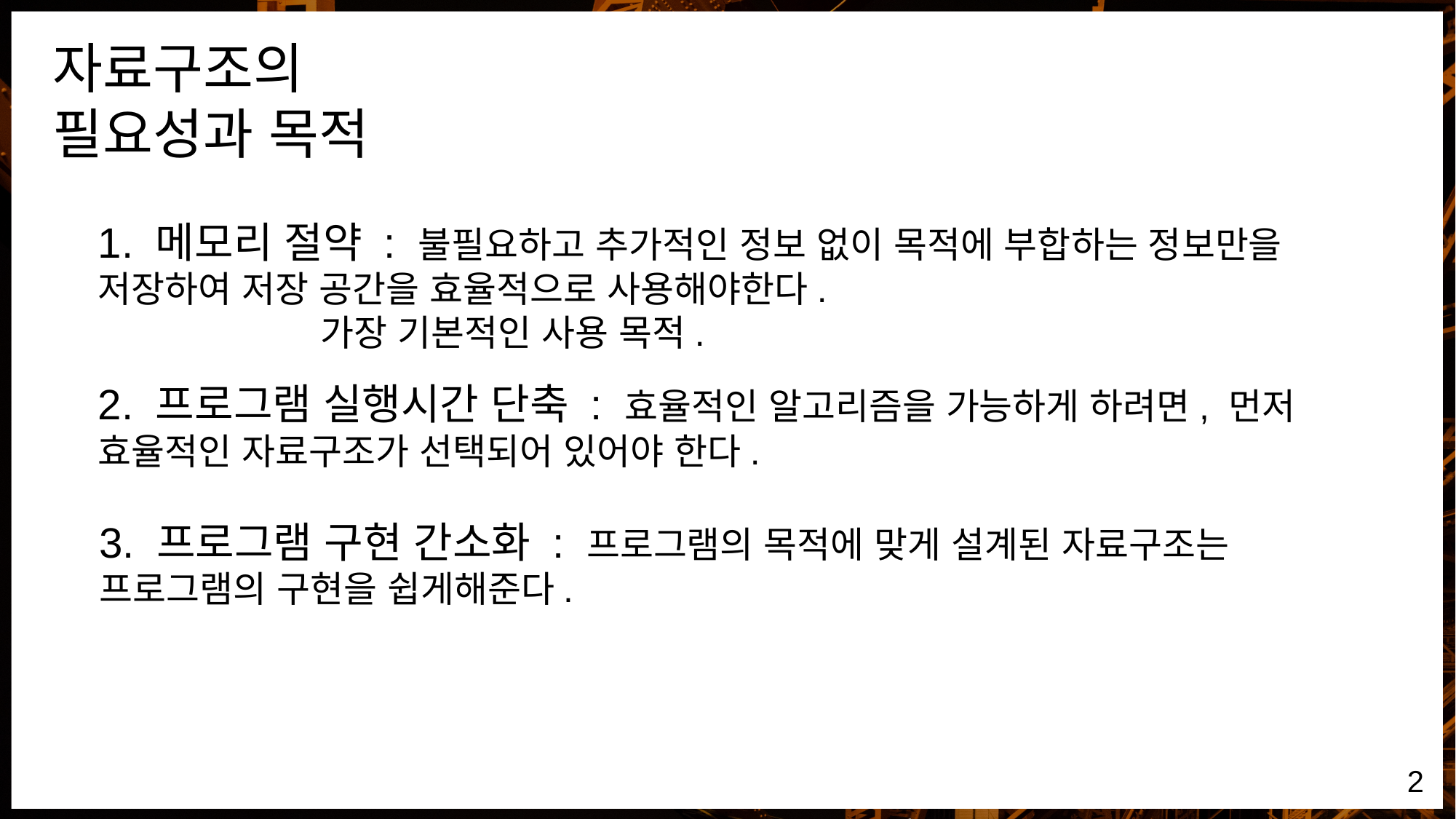

자료구조의 필요성과 목적
1. 메모리 절약 : 불필요하고 추가적인 정보 없이 목적에 부합하는 정보만을 저장하여 저장 공간을 효율적으로 사용해야한다.
                     가장 기본적인 사용 목적.
2. 프로그램 실행시간 단축 : 효율적인 알고리즘을 가능하게 하려면, 먼저 효율적인 자료구조가 선택되어 있어야 한다.
3. 프로그램 구현 간소화 : 프로그램의 목적에 맞게 설계된 자료구조는 프로그램의 구현을 쉽게해준다.
2